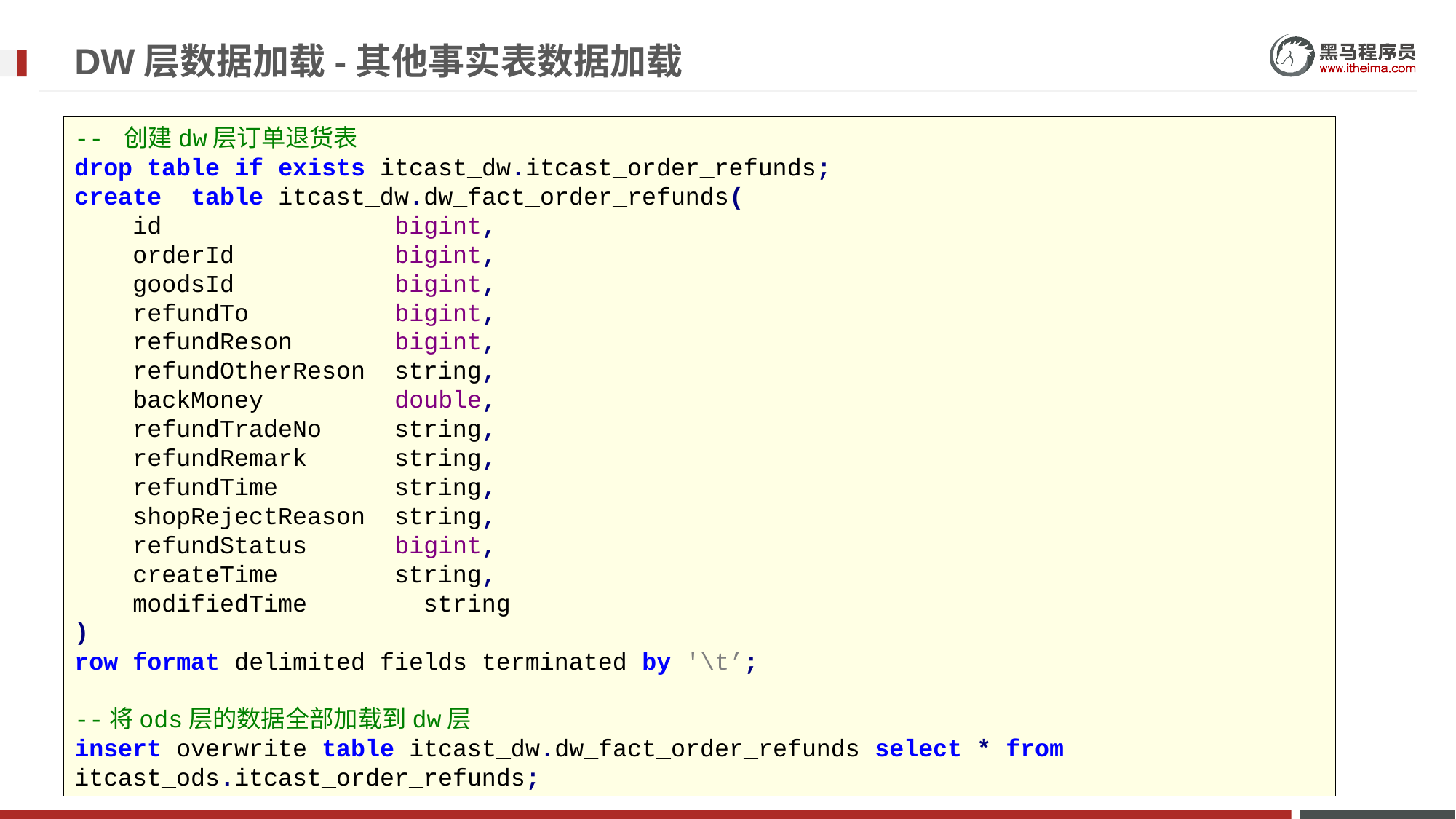

# DW层数据加载-其他事实表数据加载
-- 创建dw层订单退货表
drop table if exists itcast_dw.itcast_order_refunds;
create  table itcast_dw.dw_fact_order_refunds(
    id                bigint,
    orderId           bigint,
    goodsId           bigint,
    refundTo          bigint,
    refundReson       bigint,
    refundOtherReson  string,
    backMoney         double,
    refundTradeNo     string,
    refundRemark      string,
    refundTime        string,
    shopRejectReason  string,
    refundStatus      bigint,
    createTime        string,
    modifiedTime        string
)
row format delimited fields terminated by '\t’;

--将ods层的数据全部加载到dw层
insert overwrite table itcast_dw.dw_fact_order_refunds select * from itcast_ods.itcast_order_refunds;